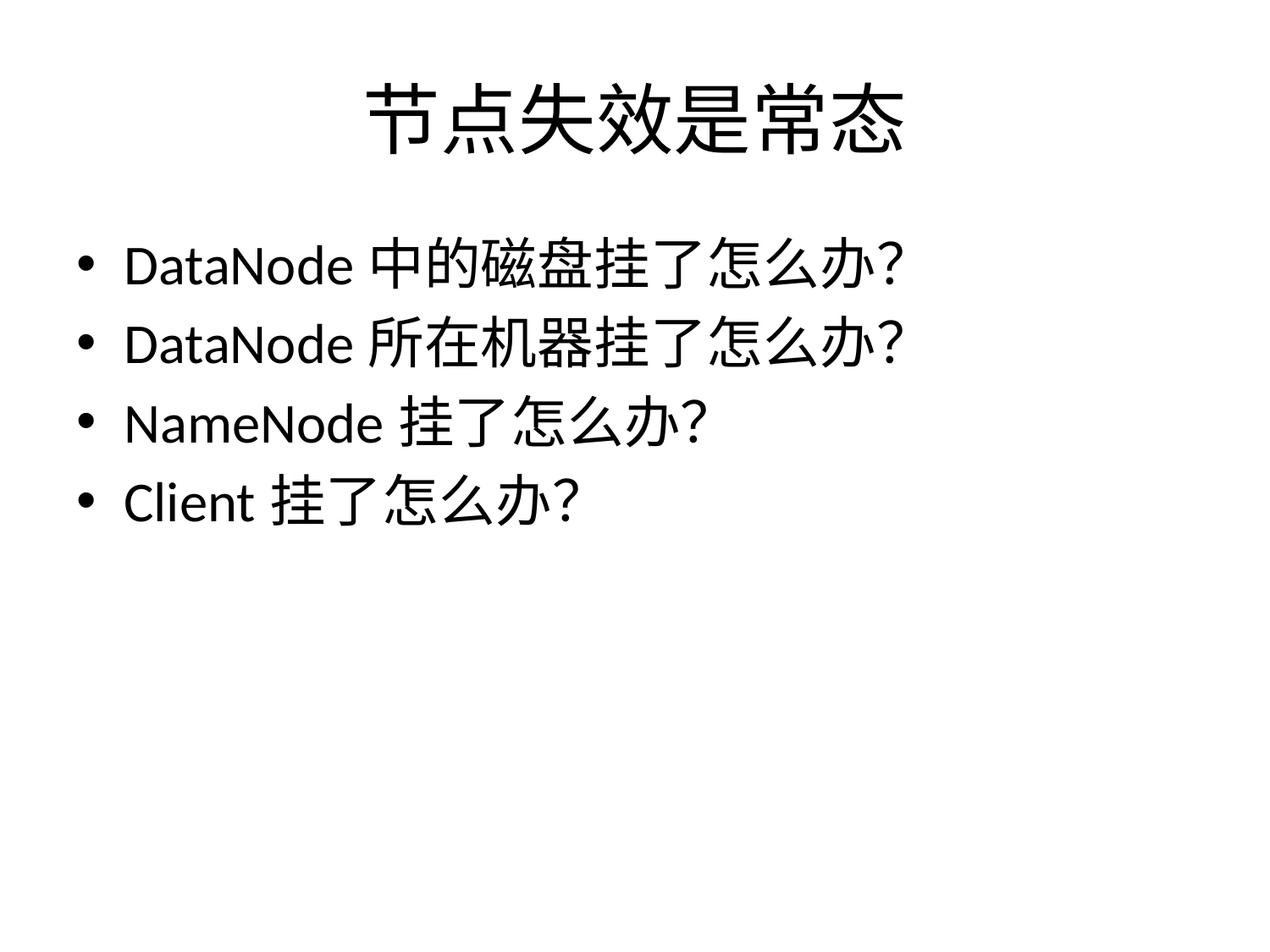

# 节点失效是常态
DataNode中的磁盘挂了怎么办？
DataNode所在机器挂了怎么办？
NameNode挂了怎么办？
Client挂了怎么办？